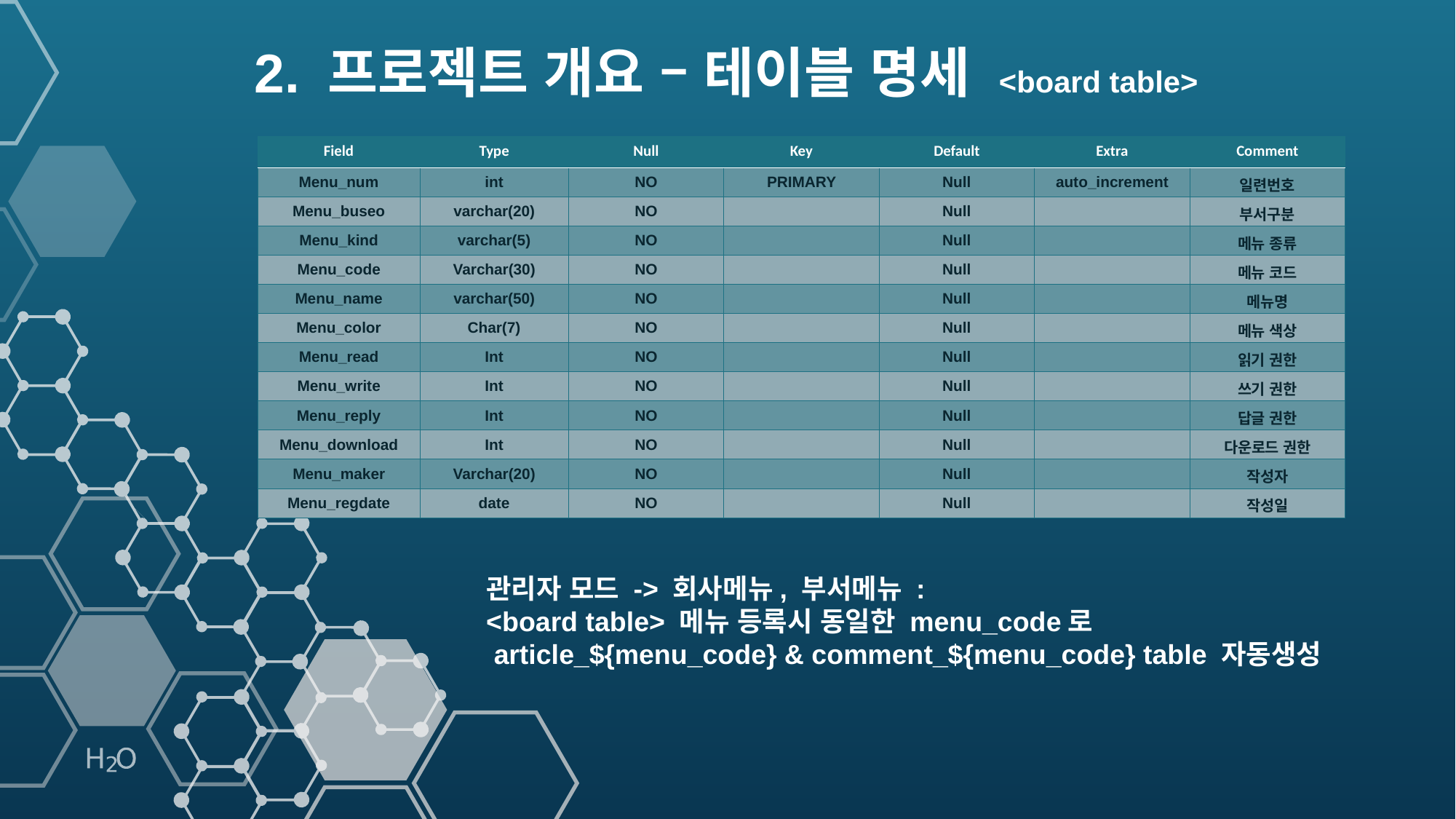

2. 프로젝트 개요 – 테이블 명세 <board table>
| Field | Type | Null | Key | Default | Extra | Comment |
| --- | --- | --- | --- | --- | --- | --- |
| Menu\_num | int | NO | PRIMARY | Null | auto\_increment | 일련번호 |
| Menu\_buseo | varchar(20) | NO |  | Null |  | 부서구분 |
| Menu\_kind | varchar(5) | NO |  | Null |  | 메뉴 종류 |
| Menu\_code | Varchar(30) | NO |  | Null |  | 메뉴 코드 |
| Menu\_name | varchar(50) | NO |  | Null |  | 메뉴명 |
| Menu\_color | Char(7) | NO |  | Null |  | 메뉴 색상 |
| Menu\_read | Int | NO |  | Null |  | 읽기 권한 |
| Menu\_write | Int | NO |  | Null |  | 쓰기 권한 |
| Menu\_reply | Int | NO |  | Null |  | 답글 권한 |
| Menu\_download | Int | NO |  | Null |  | 다운로드 권한 |
| Menu\_maker | Varchar(20) | NO |  | Null |  | 작성자 |
| Menu\_regdate | date | NO |  | Null |  | 작성일 |
관리자 모드 -> 회사메뉴, 부서메뉴 :
<board table> 메뉴 등록시 동일한 menu_code로
 article_${menu_code} & comment_${menu_code} table 자동생성